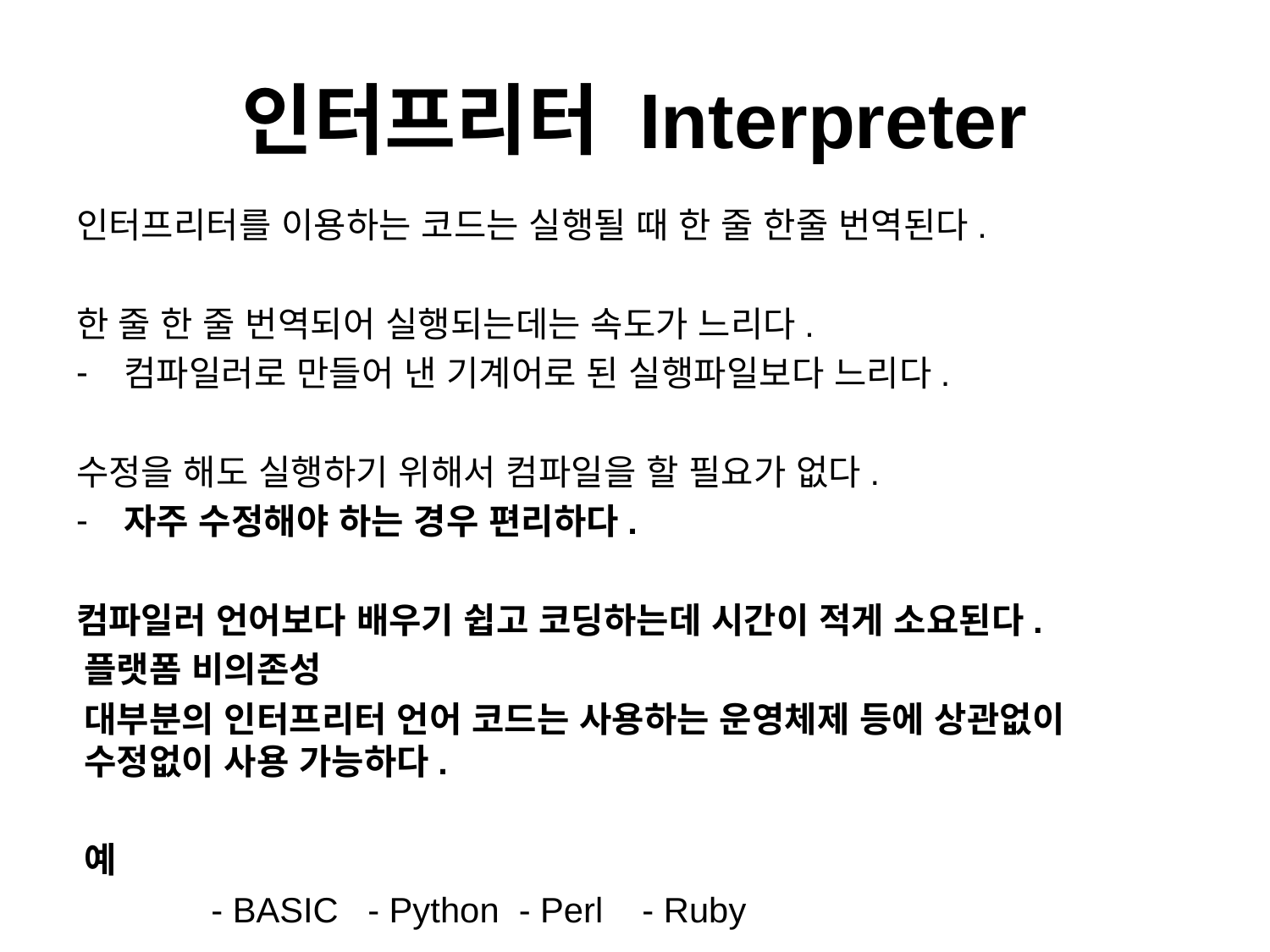

# 인터프리터 Interpreter
인터프리터를 이용하는 코드는 실행될 때 한 줄 한줄 번역된다.

한 줄 한 줄 번역되어 실행되는데는 속도가 느리다.
컴파일러로 만들어 낸 기계어로 된 실행파일보다 느리다.

수정을 해도 실행하기 위해서 컴파일을 할 필요가 없다.
자주 수정해야 하는 경우 편리하다.

컴파일러 언어보다 배우기 쉽고 코딩하는데 시간이 적게 소요된다.
플랫폼 비의존성
대부분의 인터프리터 언어 코드는 사용하는 운영체제 등에 상관없이 수정없이 사용 가능하다.

예
	- BASIC   - Python  - Perl    - Ruby